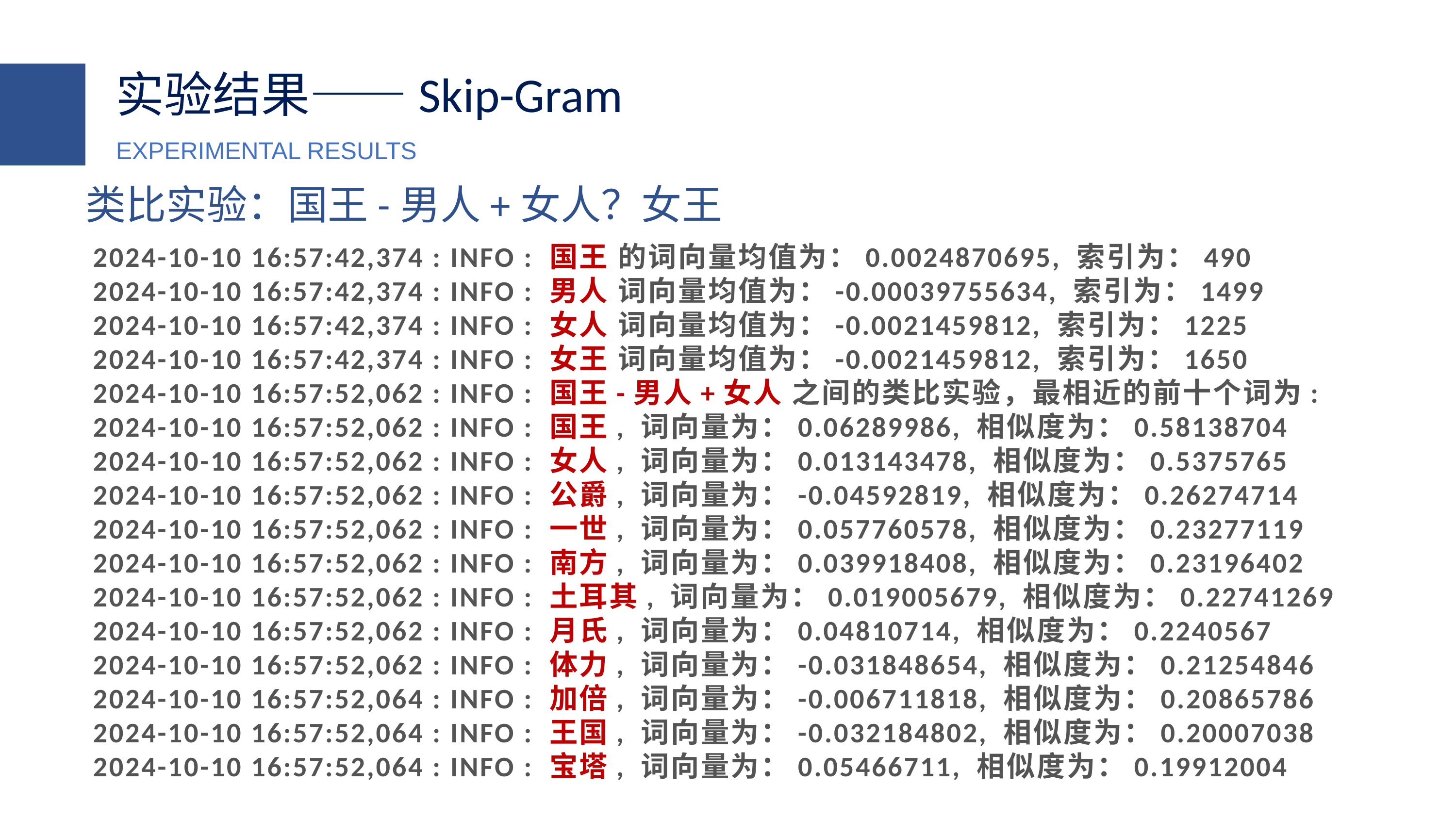

实验结果——Skip-Gram
EXPERIMENTAL RESULTS
类比实验：国王-男人+女人？女王

2024-10-10 16:57:42,374 : INFO : 国王 的词向量均值为：0.0024870695, 索引为：490
2024-10-10 16:57:42,374 : INFO : 男人 词向量均值为：-0.00039755634, 索引为：1499
2024-10-10 16:57:42,374 : INFO : 女人 词向量均值为：-0.0021459812, 索引为：1225
2024-10-10 16:57:42,374 : INFO : 女王 词向量均值为：-0.0021459812, 索引为：1650
2024-10-10 16:57:52,062 : INFO : 国王-男人+女人 之间的类比实验，最相近的前十个词为:
2024-10-10 16:57:52,062 : INFO : 国王, 词向量为：0.06289986, 相似度为：0.58138704
2024-10-10 16:57:52,062 : INFO : 女人, 词向量为：0.013143478, 相似度为：0.5375765
2024-10-10 16:57:52,062 : INFO : 公爵, 词向量为：-0.04592819, 相似度为：0.26274714
2024-10-10 16:57:52,062 : INFO : 一世, 词向量为：0.057760578, 相似度为：0.23277119
2024-10-10 16:57:52,062 : INFO : 南方, 词向量为：0.039918408, 相似度为：0.23196402
2024-10-10 16:57:52,062 : INFO : 土耳其, 词向量为：0.019005679, 相似度为：0.22741269
2024-10-10 16:57:52,062 : INFO : 月氏, 词向量为：0.04810714, 相似度为：0.2240567
2024-10-10 16:57:52,062 : INFO : 体力, 词向量为：-0.031848654, 相似度为：0.21254846
2024-10-10 16:57:52,064 : INFO : 加倍, 词向量为：-0.006711818, 相似度为：0.20865786
2024-10-10 16:57:52,064 : INFO : 王国, 词向量为：-0.032184802, 相似度为：0.20007038
2024-10-10 16:57:52,064 : INFO : 宝塔, 词向量为：0.05466711, 相似度为：0.19912004